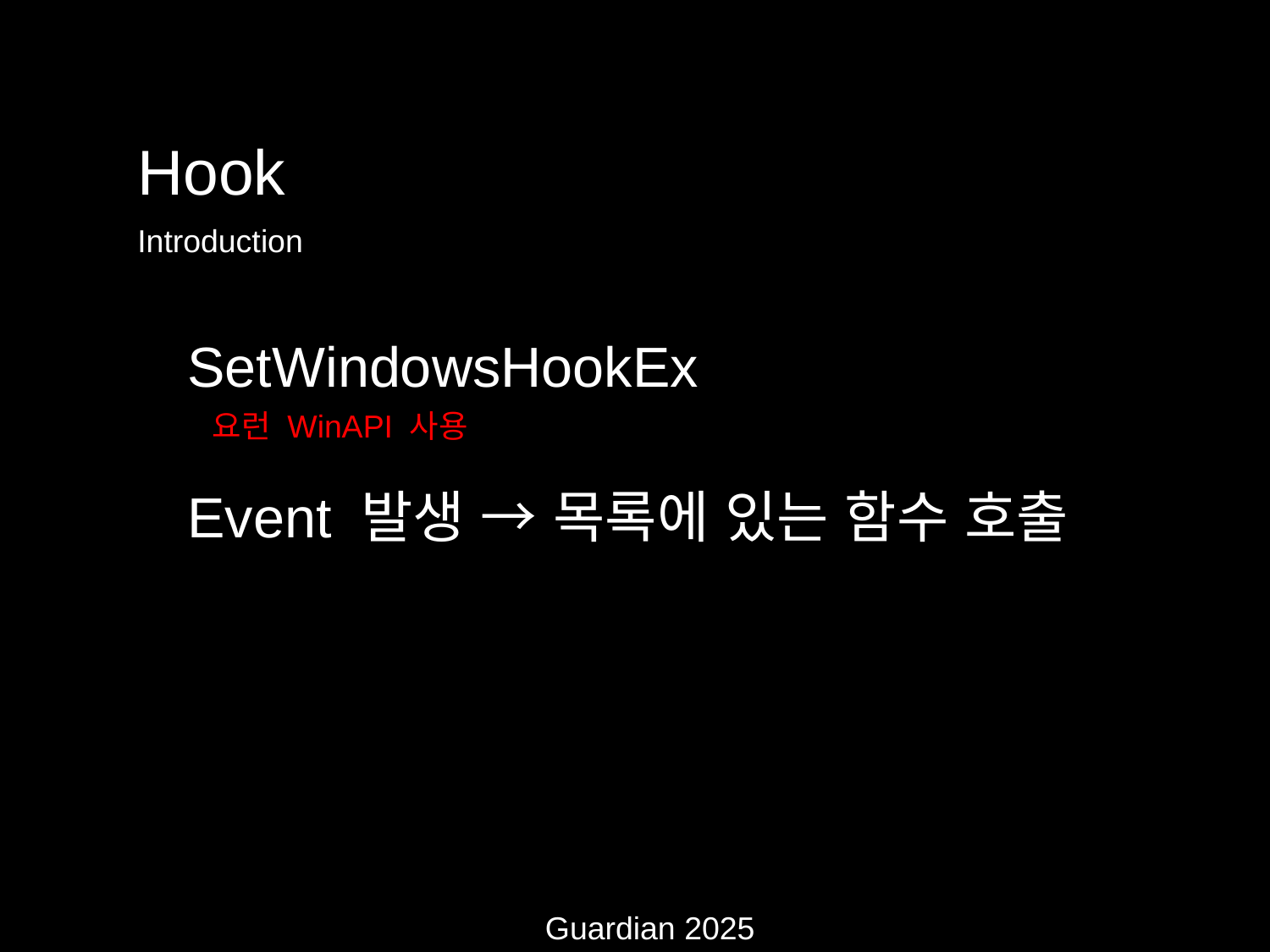

Hook
Introduction
SetWindowsHookEx
요런 WinAPI 사용
Event 발생 → 목록에 있는 함수 호출